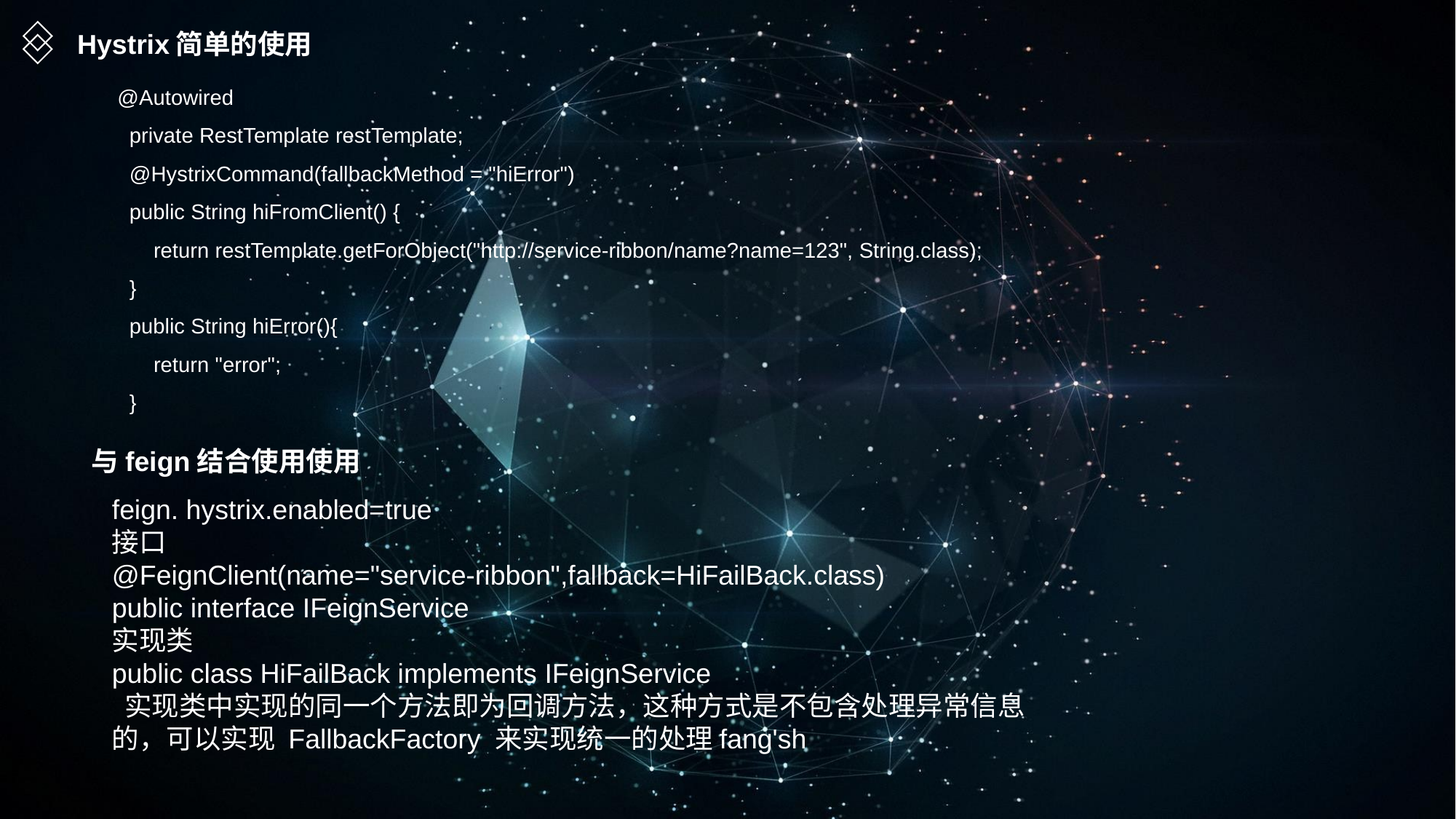

Hystrix简单的使用
  @Autowired
    private RestTemplate restTemplate;
    @HystrixCommand(fallbackMethod = "hiError")
    public String hiFromClient() {
        return restTemplate.getForObject("http://service-ribbon/name?name=123", String.class);
    }
    public String hiError(){
        return "error";
    }
与feign结合使用使用
feign. hystrix.enabled=true
接口
@FeignClient(name="service-ribbon",fallback=HiFailBack.class)
public interface IFeignService
实现类
public class HiFailBack implements IFeignService
 实现类中实现的同一个方法即为回调方法，这种方式是不包含处理异常信息的，可以实现 FallbackFactory 来实现统一的处理fang'sh